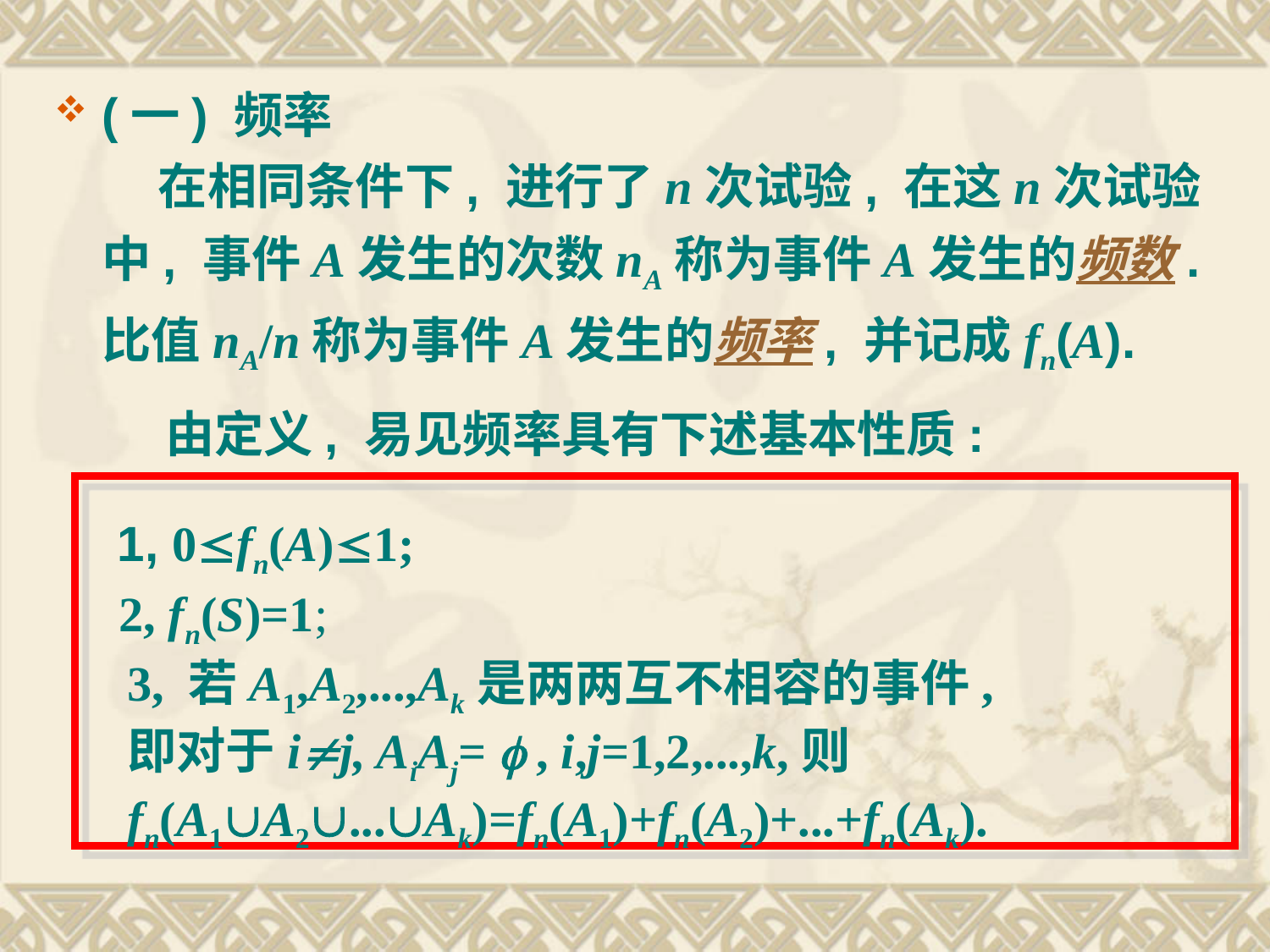

(一) 频率
     在相同条件下, 进行了n次试验, 在这n次试验中, 事件A发生的次数nA称为事件A发生的频数. 比值nA/n称为事件A发生的频率, 并记成fn(A).
    由定义, 易见频率具有下述基本性质:

1, 0≤fn(A)≤1;
2, fn(S)=1;
3, 若A1,A2,...,Ak是两两互不相容的事件,
即对于i≠j, AiAj= φ , i,j=1,2,...,k,则
fn(A1∪A2∪...∪Ak)=fn(A1)+fn(A2)+...+fn(Ak).